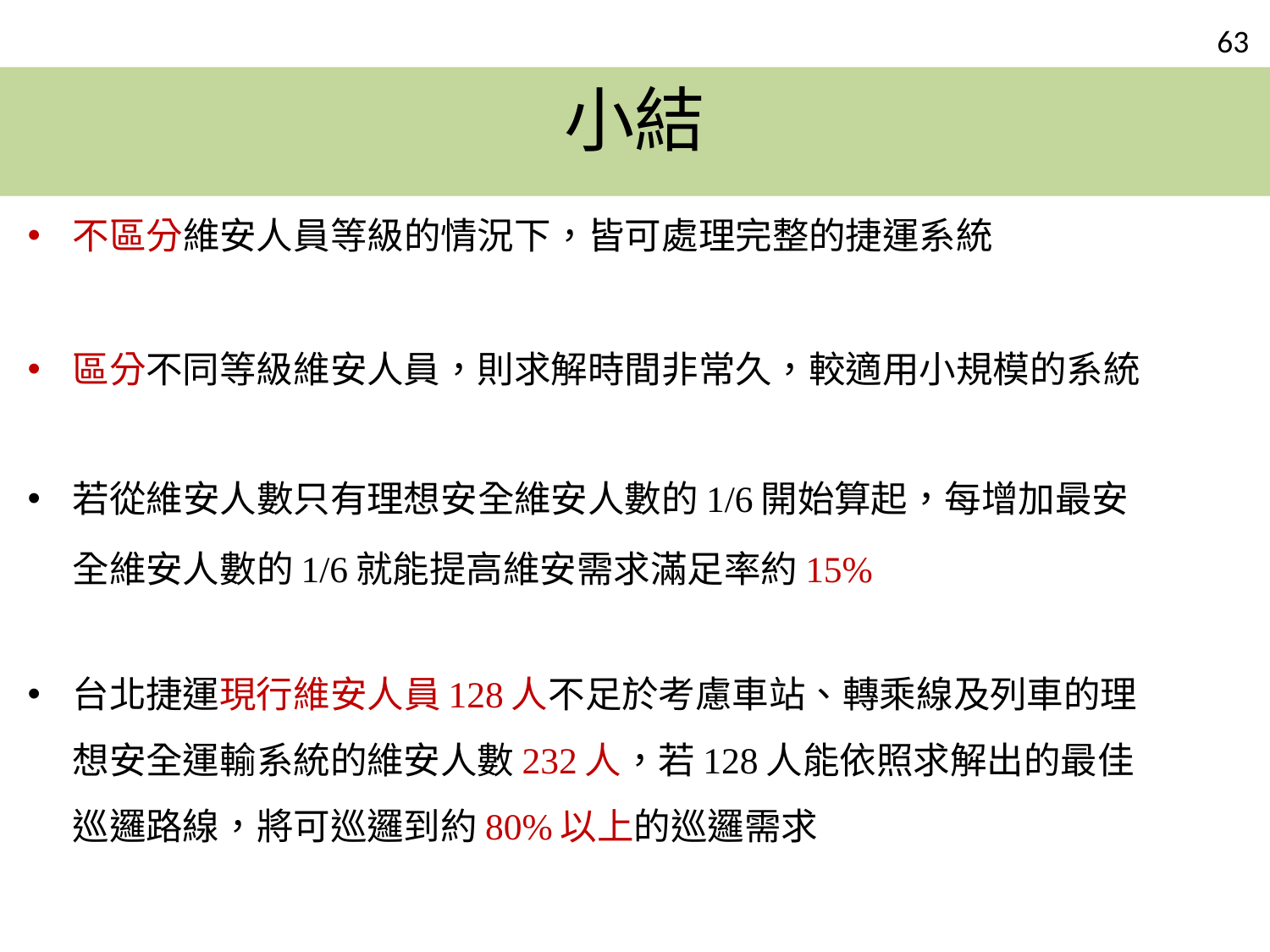

# 小結
不區分維安人員等級的情況下，皆可處理完整的捷運系統

區分不同等級維安人員，則求解時間非常久，較適用小規模的系統

若從維安人數只有理想安全維安人數的1/6開始算起，每增加最安全維安人數的1/6就能提高維安需求滿足率約15%

台北捷運現行維安人員128人不足於考慮車站、轉乘線及列車的理想安全運輸系統的維安人數232人，若128人能依照求解出的最佳巡邏路線，將可巡邏到約80%以上的巡邏需求